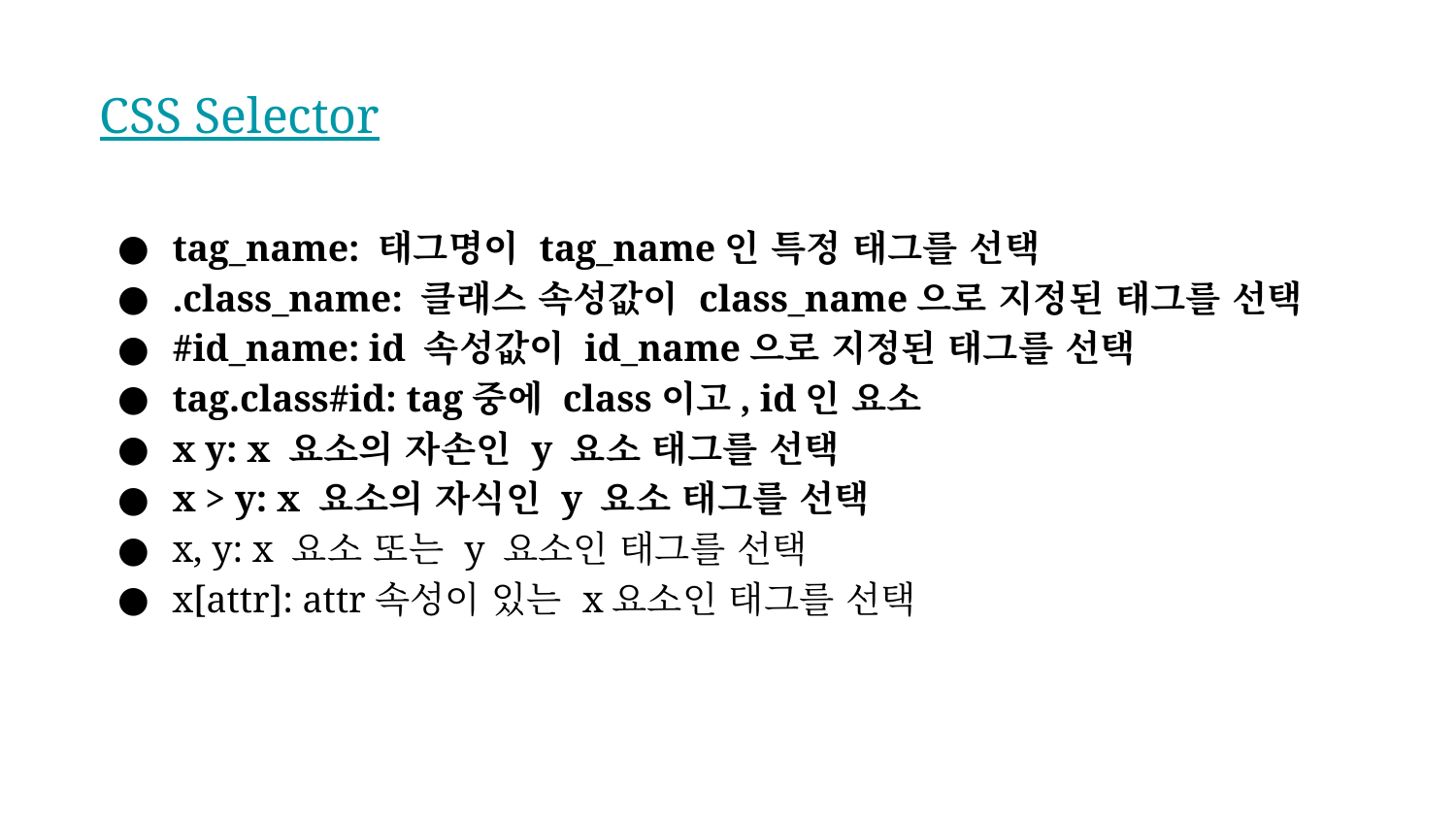

# CSS Selector

tag_name: 태그명이 tag_name인 특정 태그를 선택
.class_name: 클래스 속성값이 class_name으로 지정된 태그를 선택
#id_name: id 속성값이 id_name으로 지정된 태그를 선택
tag.class#id: tag중에 class이고, id인 요소
x y: x 요소의 자손인 y 요소 태그를 선택
x > y: x 요소의 자식인 y 요소 태그를 선택
x, y: x 요소 또는 y 요소인 태그를 선택
x[attr]: attr속성이 있는 x요소인 태그를 선택